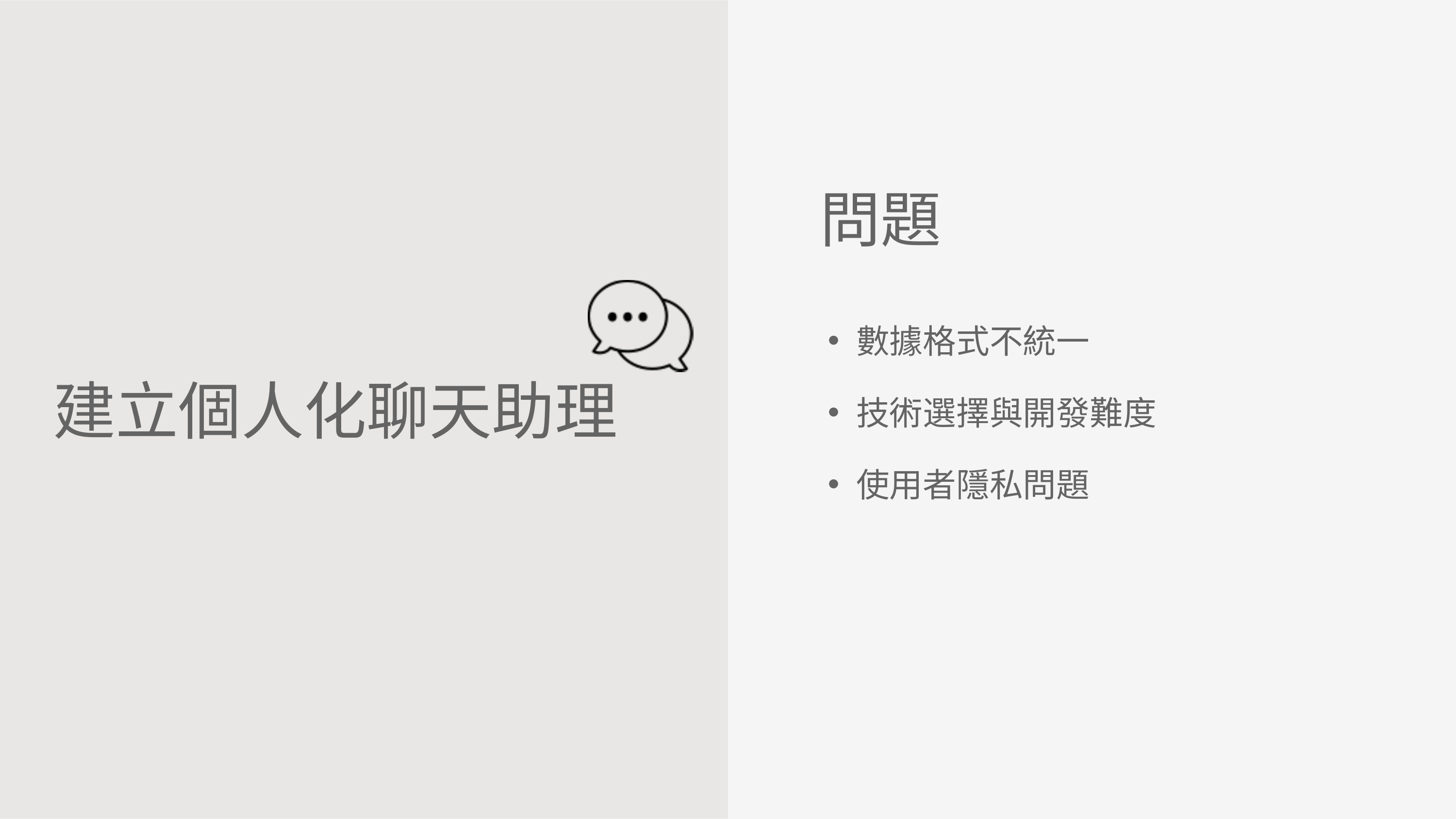

問題

數據格式不統一
技術選擇與開發難度
使用者隱私問題
建立個人化聊天助理